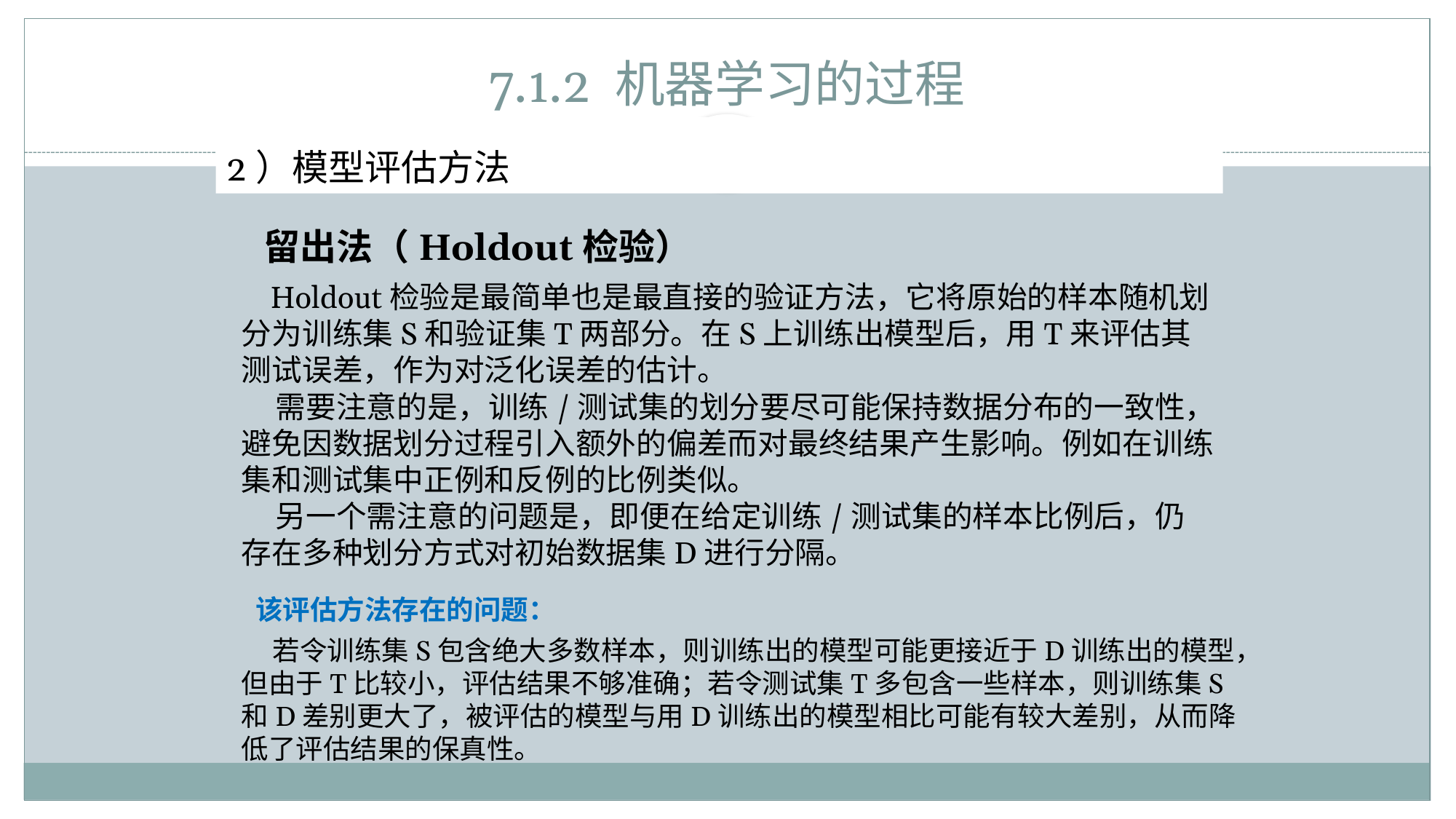

# 7.1.2 机器学习的过程
2）模型评估方法
 留出法（Holdout检验）
    Holdout检验是最简单也是最直接的验证方法，它将原始的样本随机划分为训练集S和验证集T两部分。在S上训练出模型后，用T来评估其测试误差，作为对泛化误差的估计。
    需要注意的是，训练/测试集的划分要尽可能保持数据分布的一致性，避免因数据划分过程引入额外的偏差而对最终结果产生影响。例如在训练集和测试集中正例和反例的比例类似。
    另一个需注意的问题是，即便在给定训练/测试集的样本比例后，仍存在多种划分方式对初始数据集D进行分隔。
该评估方法存在的问题：
    若令训练集S包含绝大多数样本，则训练出的模型可能更接近于D训练出的模型，但由于T比较小，评估结果不够准确；若令测试集T多包含一些样本，则训练集S和D差别更大了，被评估的模型与用D训练出的模型相比可能有较大差别，从而降低了评估结果的保真性。
566